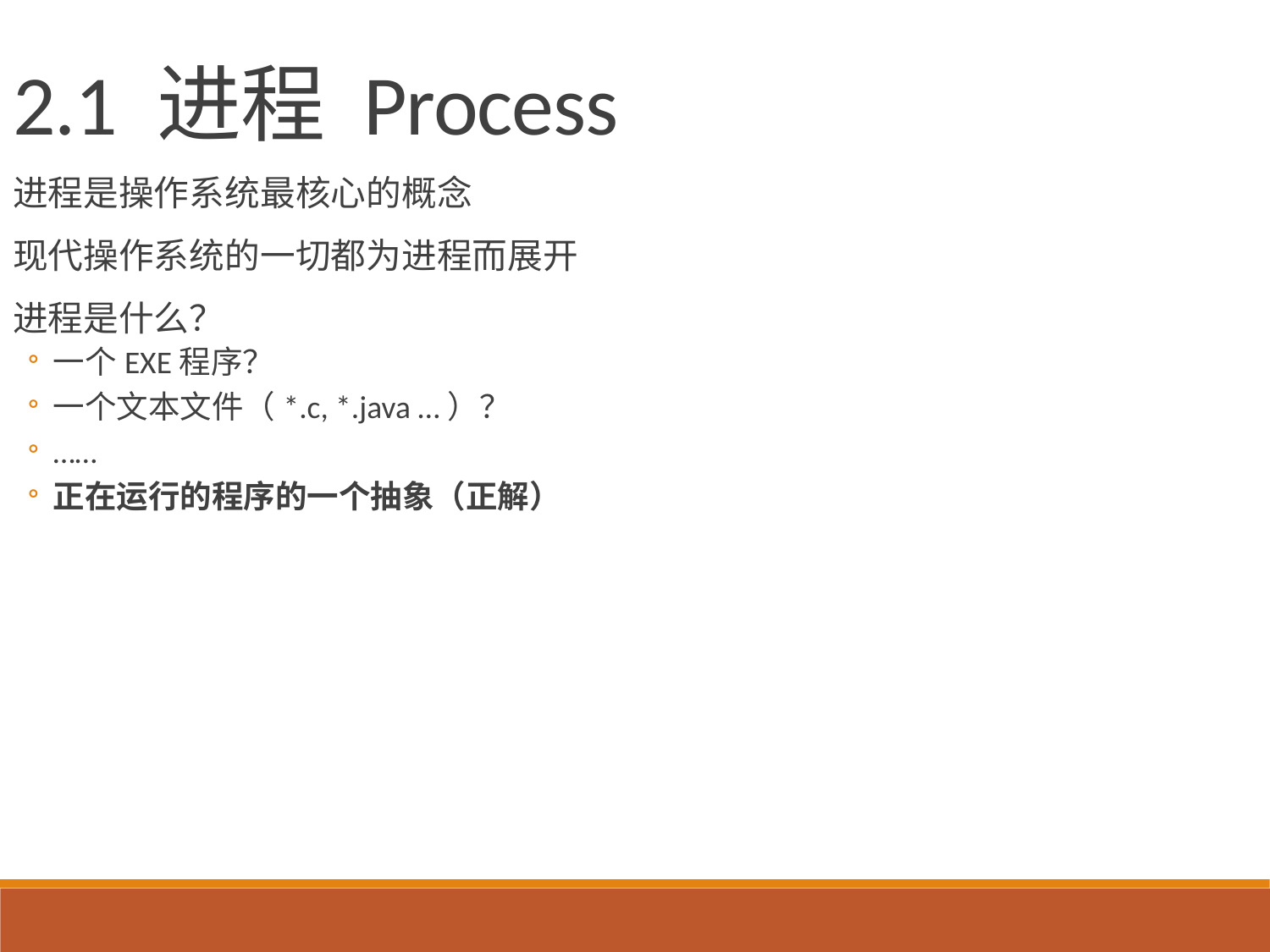

2.1 进程 Process
进程是操作系统最核心的概念
现代操作系统的一切都为进程而展开
进程是什么？
一个EXE程序？
一个文本文件（*.c, *.java …）？
……
正在运行的程序的一个抽象（正解）